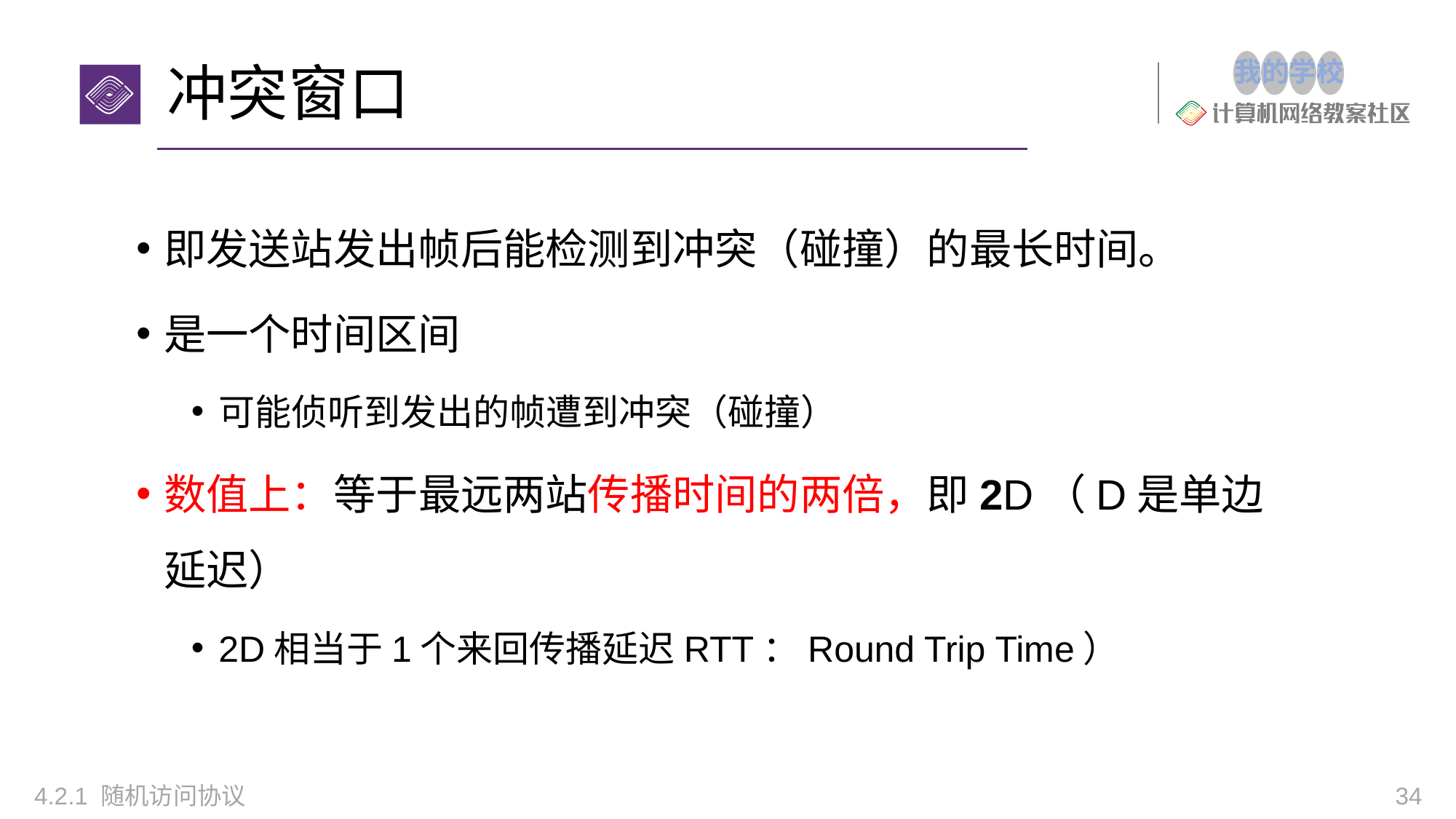

# 冲突窗口
即发送站发出帧后能检测到冲突（碰撞）的最长时间。
是一个时间区间
可能侦听到发出的帧遭到冲突（碰撞）
数值上：等于最远两站传播时间的两倍，即2D（D是单边延迟）
2D相当于1个来回传播延迟RTT：Round Trip Time）
4.2.1 随机访问协议
34